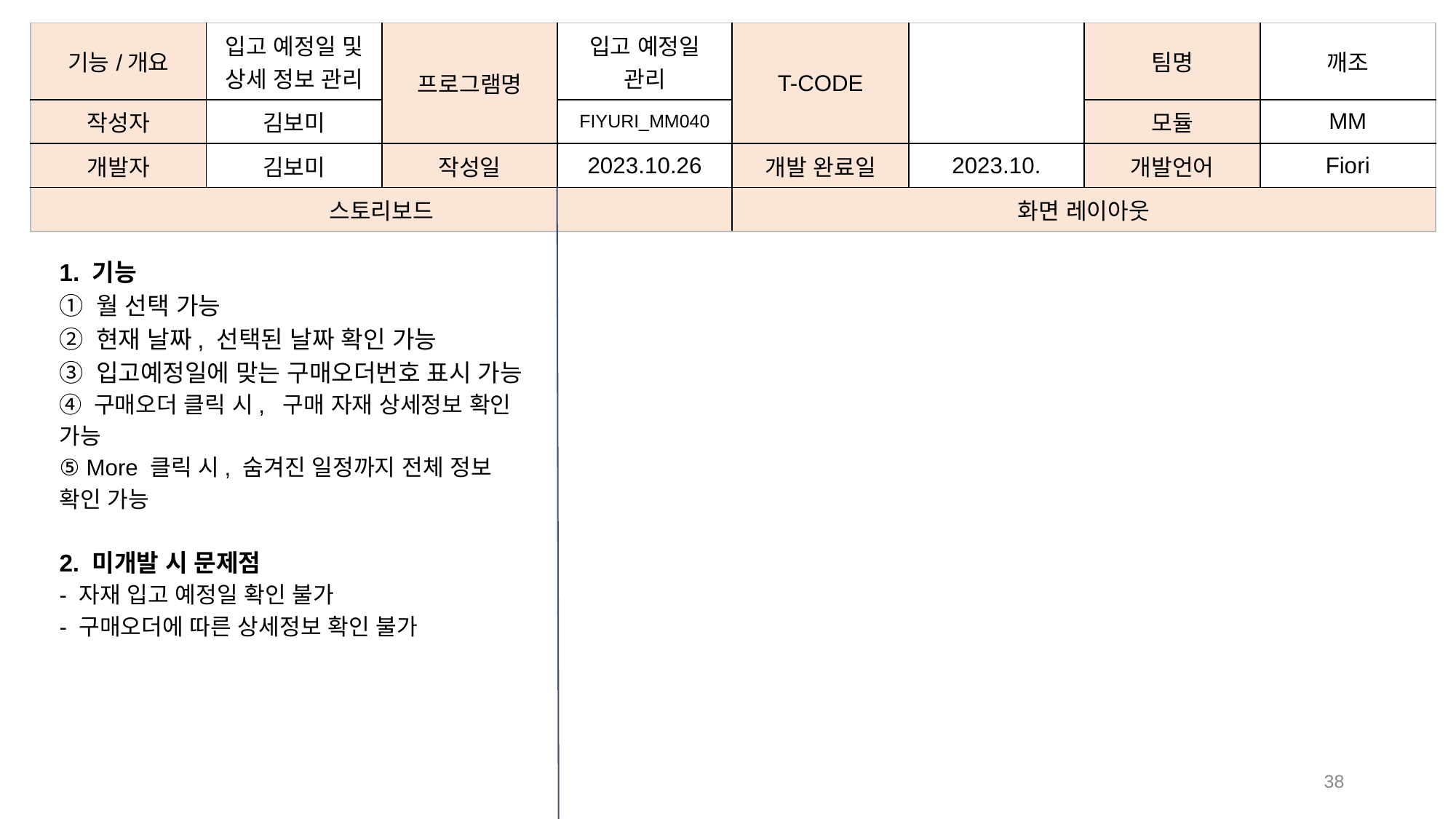

| 기능/개요 | 입고 예정일 및 상세 정보 관리 | 프로그램명 | 입고 예정일 관리 | T-CODE |  | 팀명 | 깨조 |
| --- | --- | --- | --- | --- | --- | --- | --- |
| 작성자 | 김보미 |  | FIYURI\_MM040 |  |  | 모듈 | MM |
| 개발자 | 김보미 | 작성일 | 2023.10.26 | 개발 완료일 | 2023.10. | 개발언어 | Fiori |
| 스토리보드 |  |  |  | 화면 레이아웃 |  |  |  |
1. 기능
① 월 선택 가능
② 현재 날짜, 선택된 날짜 확인 가능
③ 입고예정일에 맞는 구매오더번호 표시 가능
④ 구매오더 클릭 시,  구매 자재 상세정보 확인 가능
⑤ More 클릭 시, 숨겨진 일정까지 전체 정보 확인 가능

2. 미개발 시 문제점
- 자재 입고 예정일 확인 불가
- 구매오더에 따른 상세정보 확인 불가
38